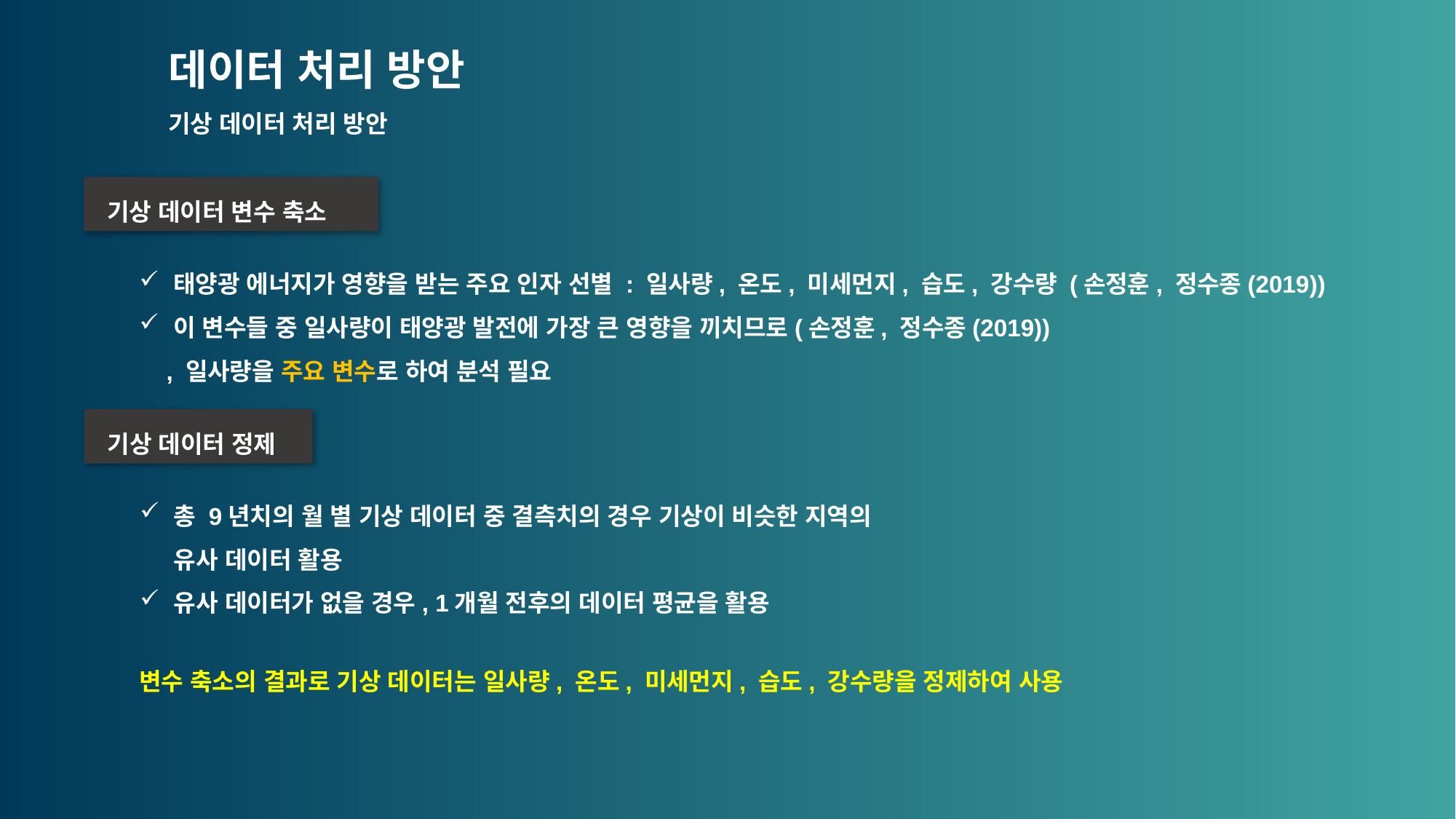

데이터 처리 방안
기상 데이터 처리 방안
 기상 데이터 변수 축소
태양광 에너지가 영향을 받는 주요 인자 선별 : 일사량, 온도, 미세먼지, 습도, 강수량 (손정훈, 정수종(2019))
이 변수들 중 일사량이 태양광 발전에 가장 큰 영향을 끼치므로(손정훈, 정수종(2019))
    , 일사량을 주요 변수로 하여 분석 필요
 기상 데이터 정제
총 9년치의 월 별 기상 데이터 중 결측치의 경우 기상이 비슷한 지역의 유사 데이터 활용
유사 데이터가 없을 경우, 1개월 전후의 데이터 평균을 활용
변수 축소의 결과로 기상 데이터는 일사량, 온도, 미세먼지, 습도, 강수량을 정제하여 사용